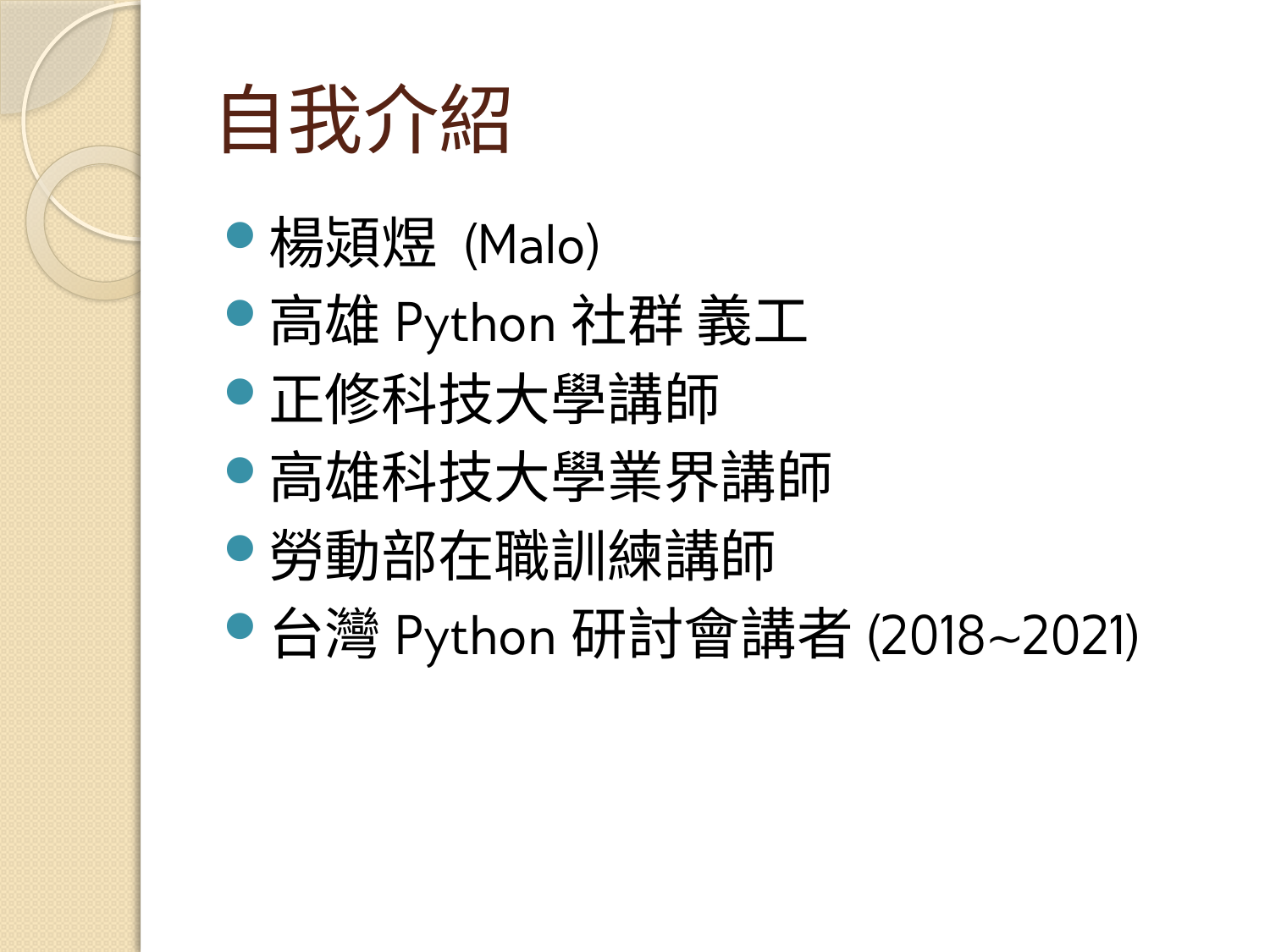

# 自我介紹
楊熲煜 (Malo)
高雄Python社群 義工
正修科技大學講師
高雄科技大學業界講師
勞動部在職訓練講師
台灣Python研討會講者(2018~2021)